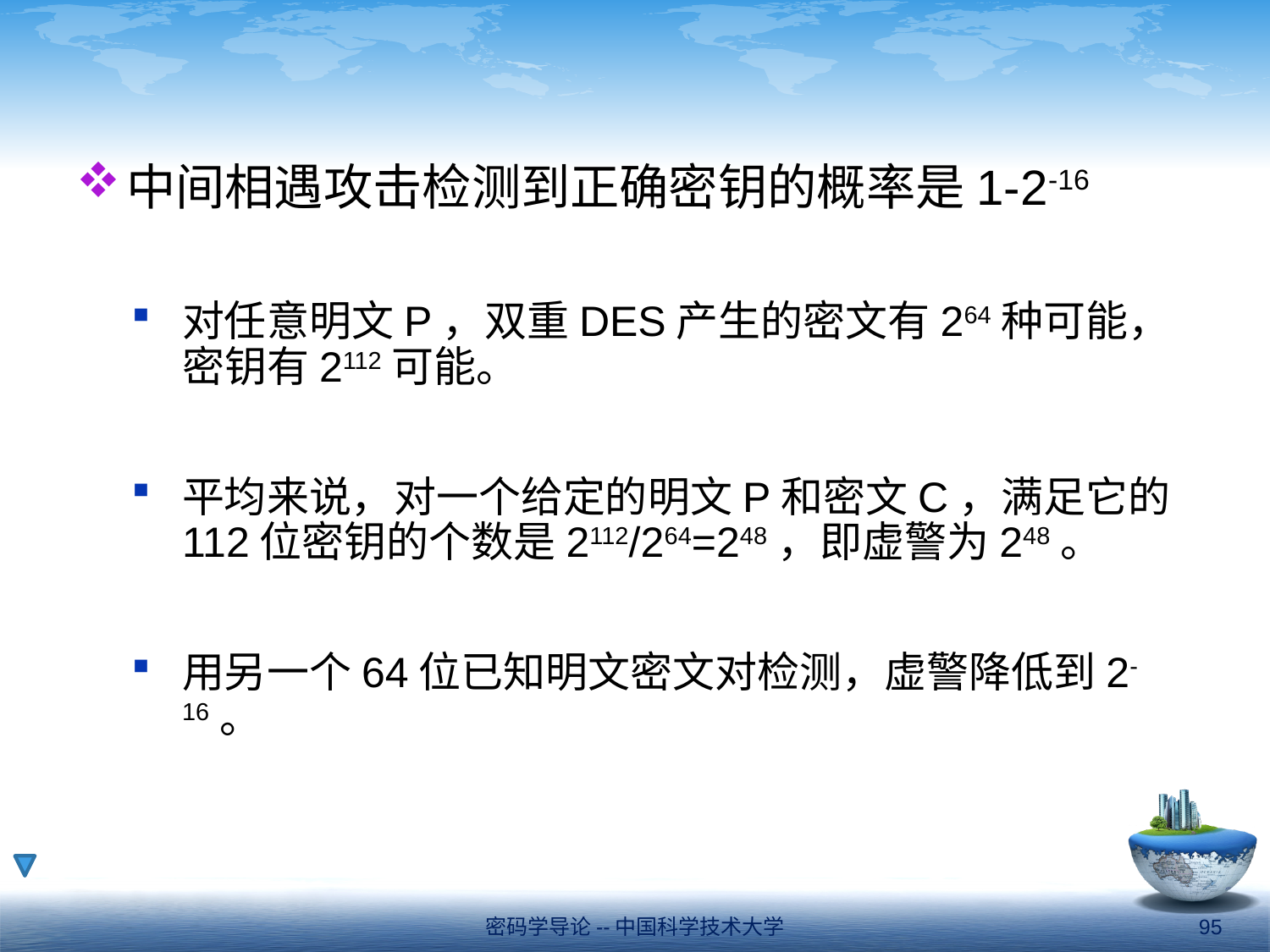

#
中间相遇攻击检测到正确密钥的概率是1-2-16

对任意明文P，双重DES产生的密文有264种可能，密钥有2112可能。

平均来说，对一个给定的明文P和密文C，满足它的112位密钥的个数是2112/264=248，即虚警为248。

用另一个64位已知明文密文对检测，虚警降低到2-16。

密码学导论--中国科学技术大学
95